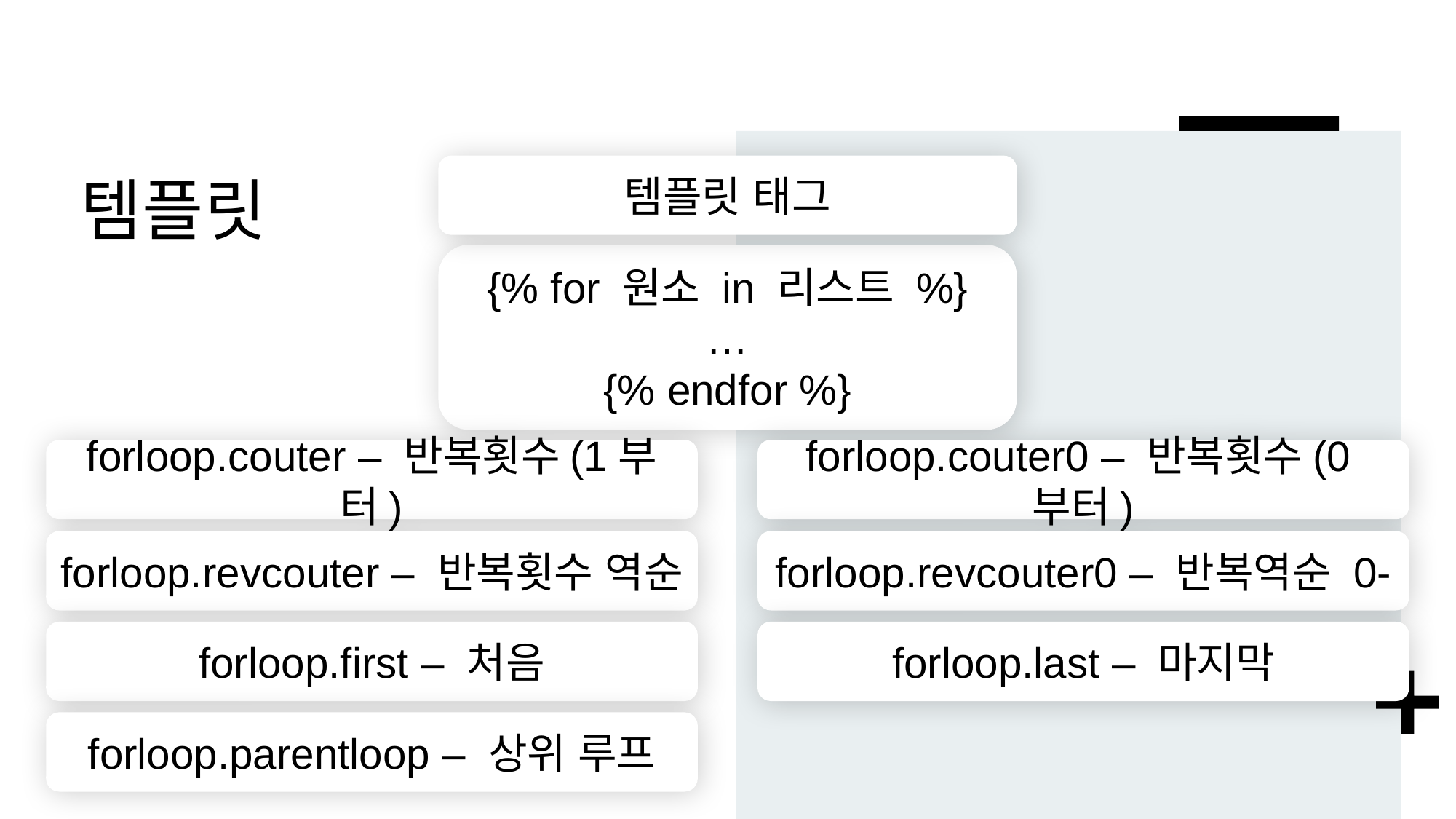

# 템플릿
템플릿 태그
{% for 원소 in 리스트 %}
…
{% endfor %}
forloop.couter – 반복횟수(1부터)
forloop.couter0 – 반복횟수(0부터)
forloop.revcouter – 반복횟수 역순
forloop.revcouter0 – 반복역순 0-
forloop.first – 처음
forloop.last – 마지막
forloop.parentloop – 상위 루프